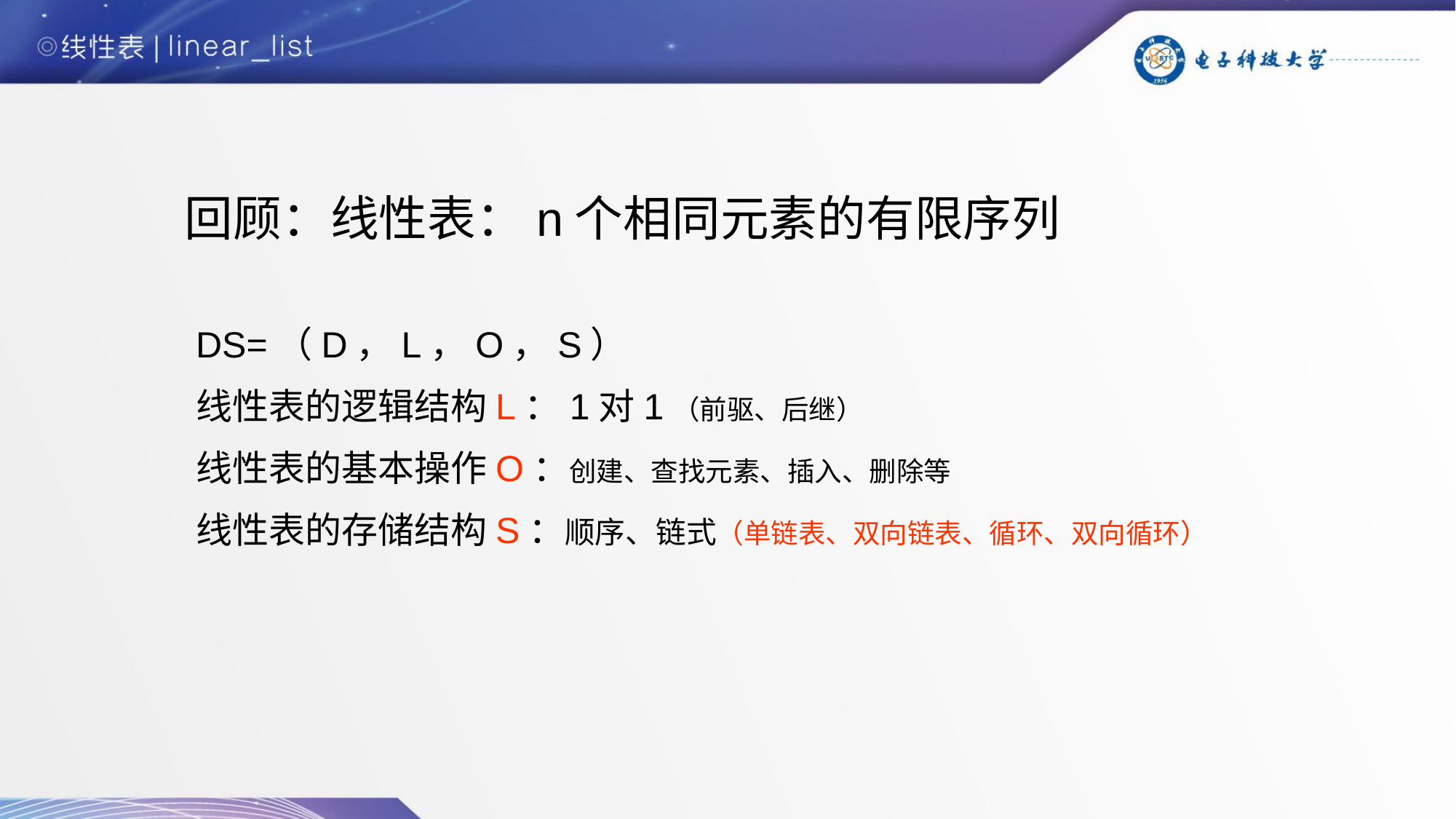

# 回顾：线性表：n个相同元素的有限序列
DS=（D，L，O，S）
线性表的逻辑结构L：1对1（前驱、后继）
线性表的基本操作O：创建、查找元素、插入、删除等
线性表的存储结构S：顺序、链式（单链表、双向链表、循环、双向循环）